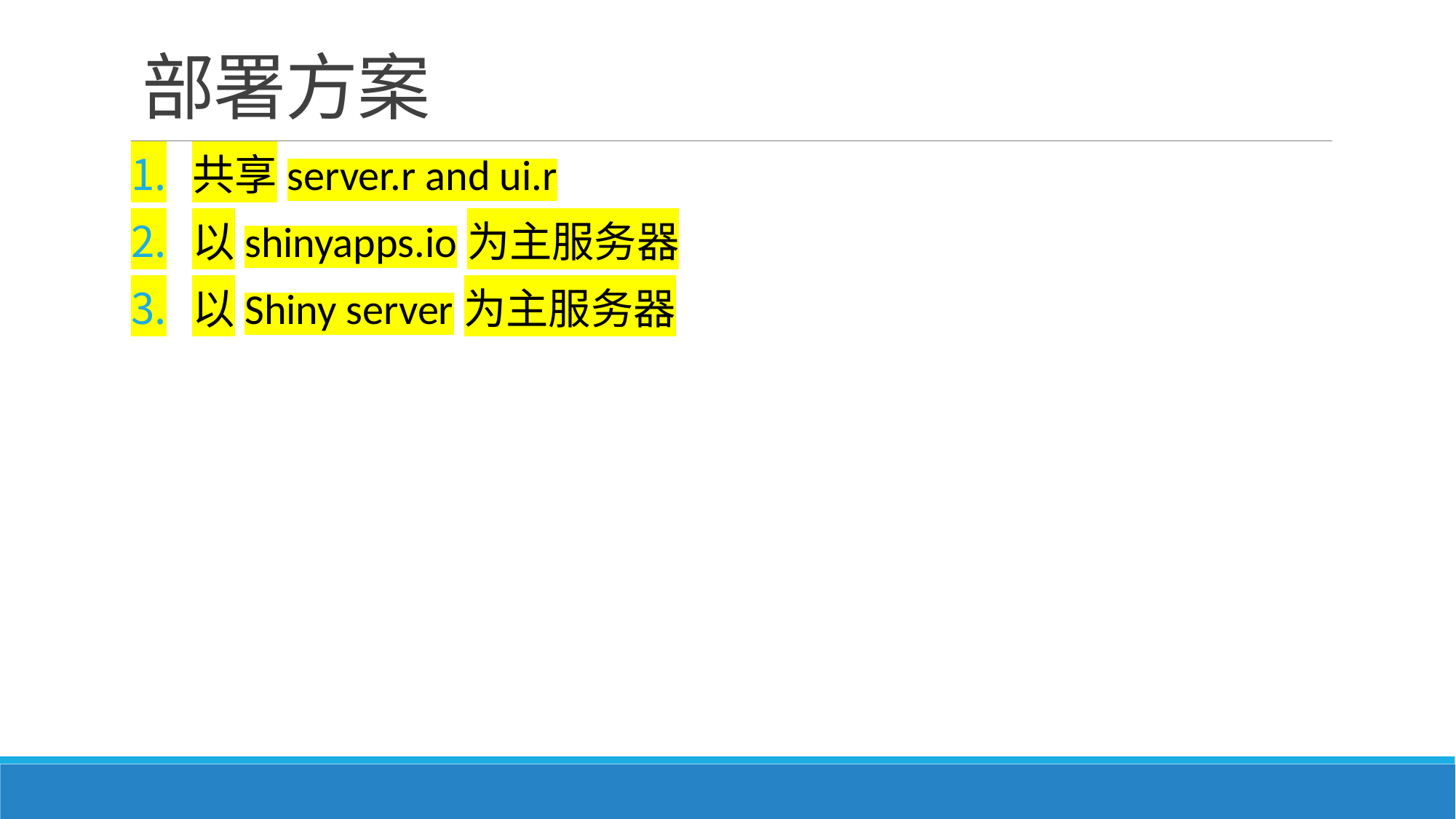

# 部署方案
共享server.r and ui.r
以shinyapps.io为主服务器
以Shiny server为主服务器